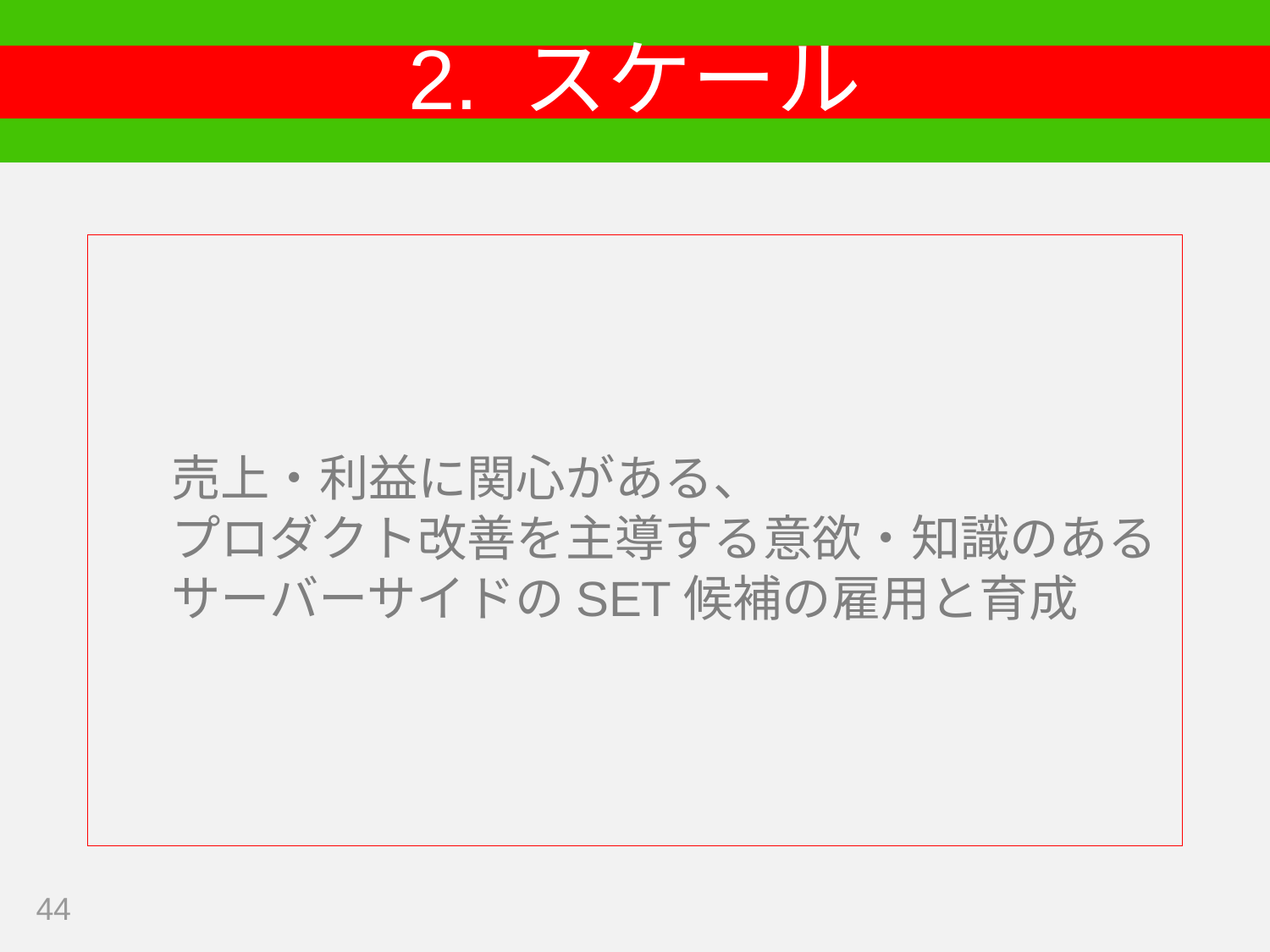

# 2. スケール
売上・利益に関心がある、
プロダクト改善を主導する意欲・知識のある
サーバーサイドのSET候補の雇用と育成
44